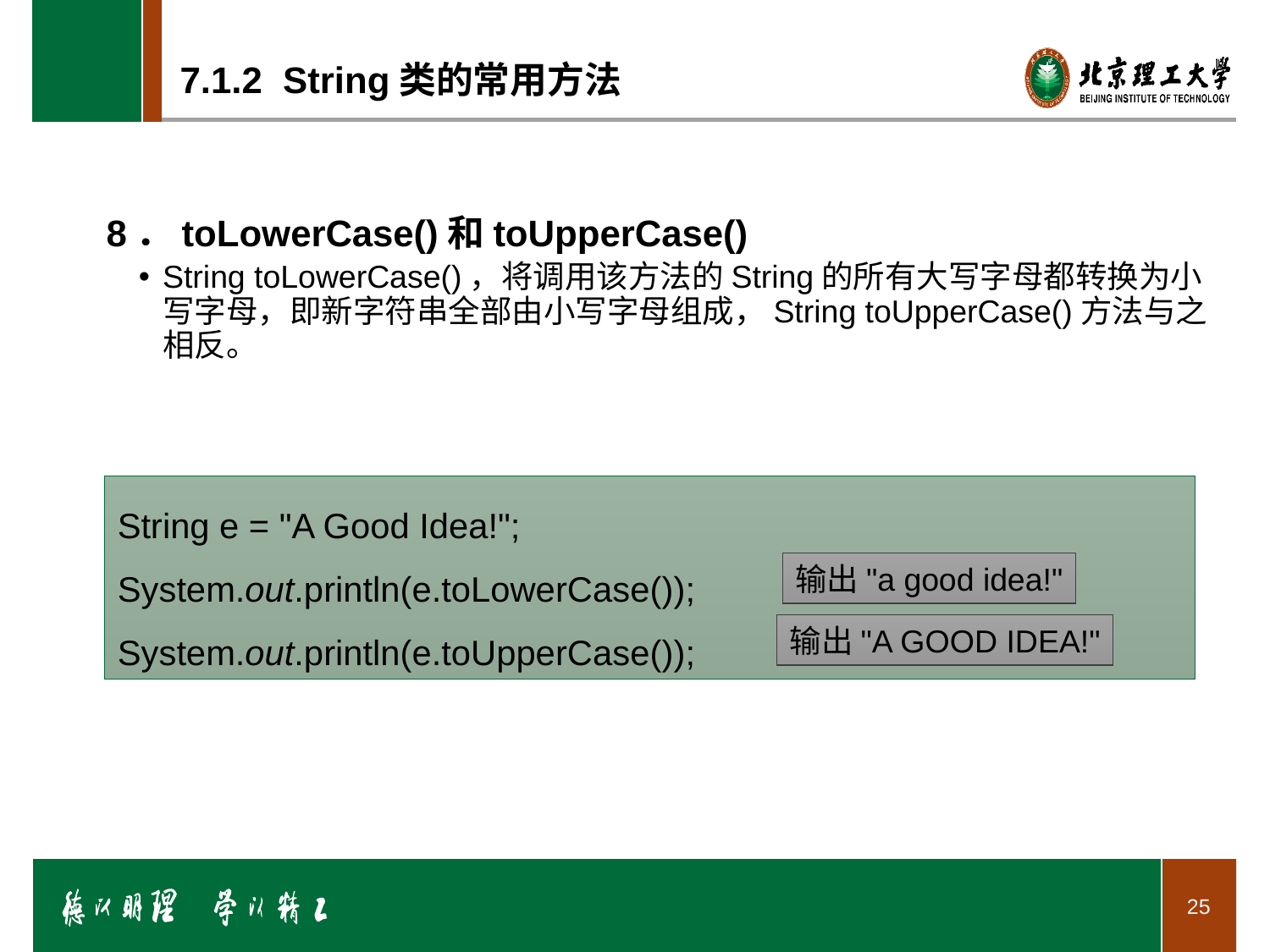

# 7.1.2  String类的常用方法
8．toLowerCase()和toUpperCase()
String toLowerCase()，将调用该方法的String的所有大写字母都转换为小写字母，即新字符串全部由小写字母组成，String toUpperCase()方法与之相反。
String e = "A Good Idea!";
System.out.println(e.toLowerCase());   System.out.println(e.toUpperCase());
输出"a good idea!"
输出"A GOOD IDEA!"